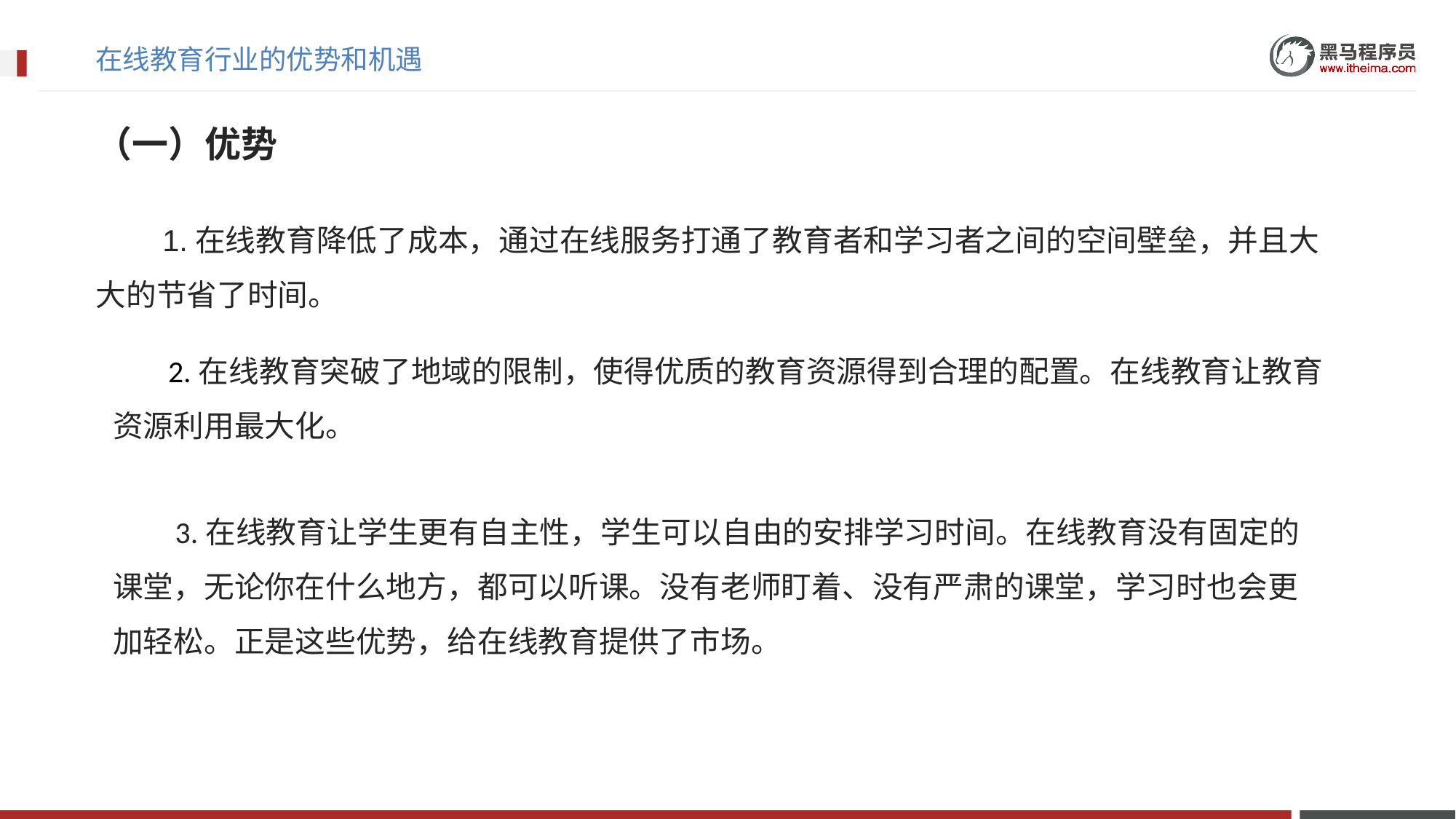

# 在线教育行业的优势和机遇
（一）优势
        1.在线教育降低了成本，通过在线服务打通了教育者和学习者之间的空间壁垒，并且大大的节省了时间。
        2.在线教育突破了地域的限制，使得优质的教育资源得到合理的配置。在线教育让教育
资源利用最大化。
         3.在线教育让学生更有自主性，学生可以自由的安排学习时间。在线教育没有固定的课堂，无论你在什么地方，都可以听课。没有老师盯着、没有严肃的课堂，学习时也会更加轻松。正是这些优势，给在线教育提供了市场。